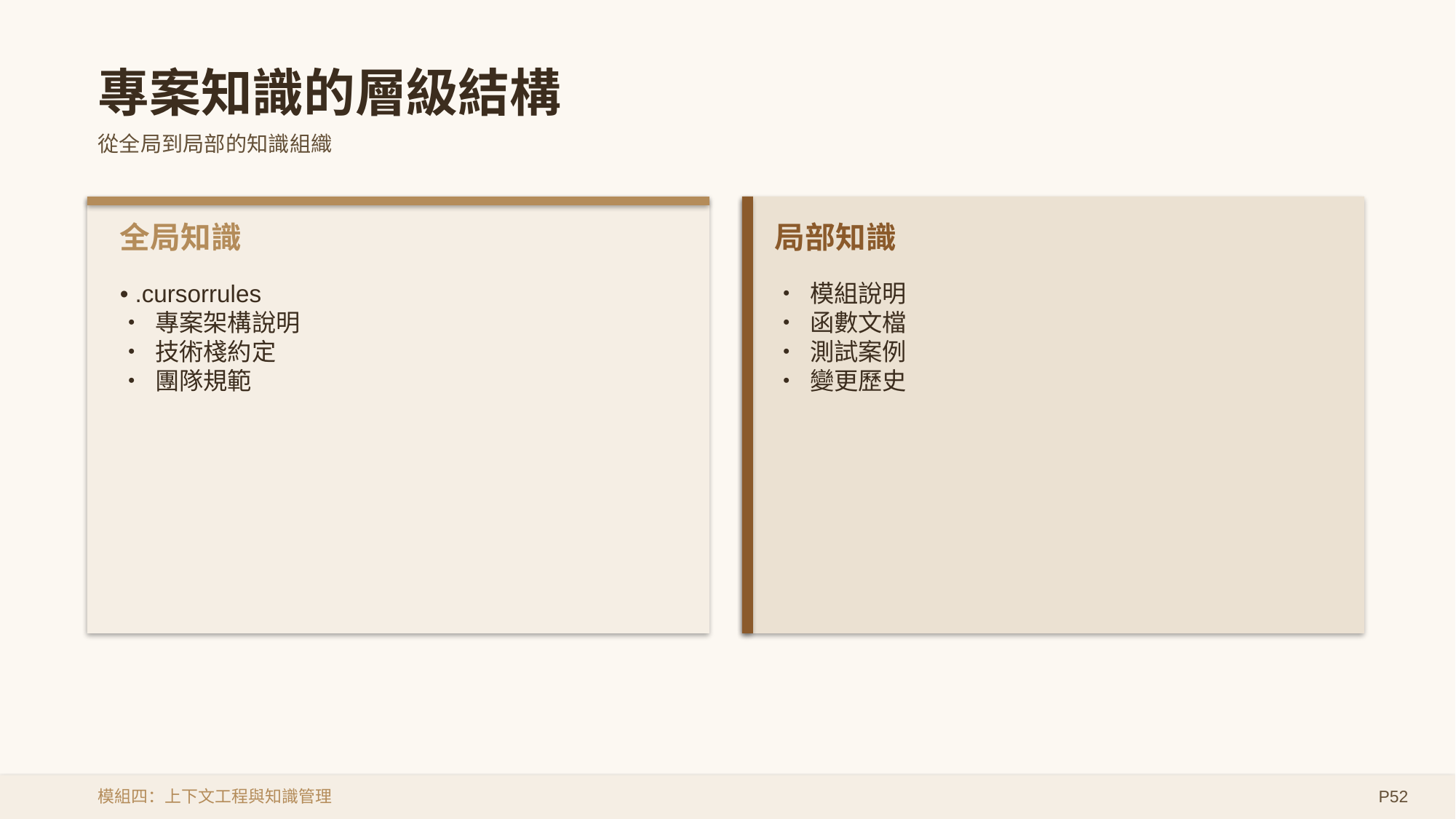

專案知識的層級結構
從全局到局部的知識組織

全局知識
局部知識
• .cursorrules
• 專案架構說明
• 技術棧約定
• 團隊規範
• 模組說明
• 函數文檔
• 測試案例
• 變更歷史

模組四：上下文工程與知識管理
P52